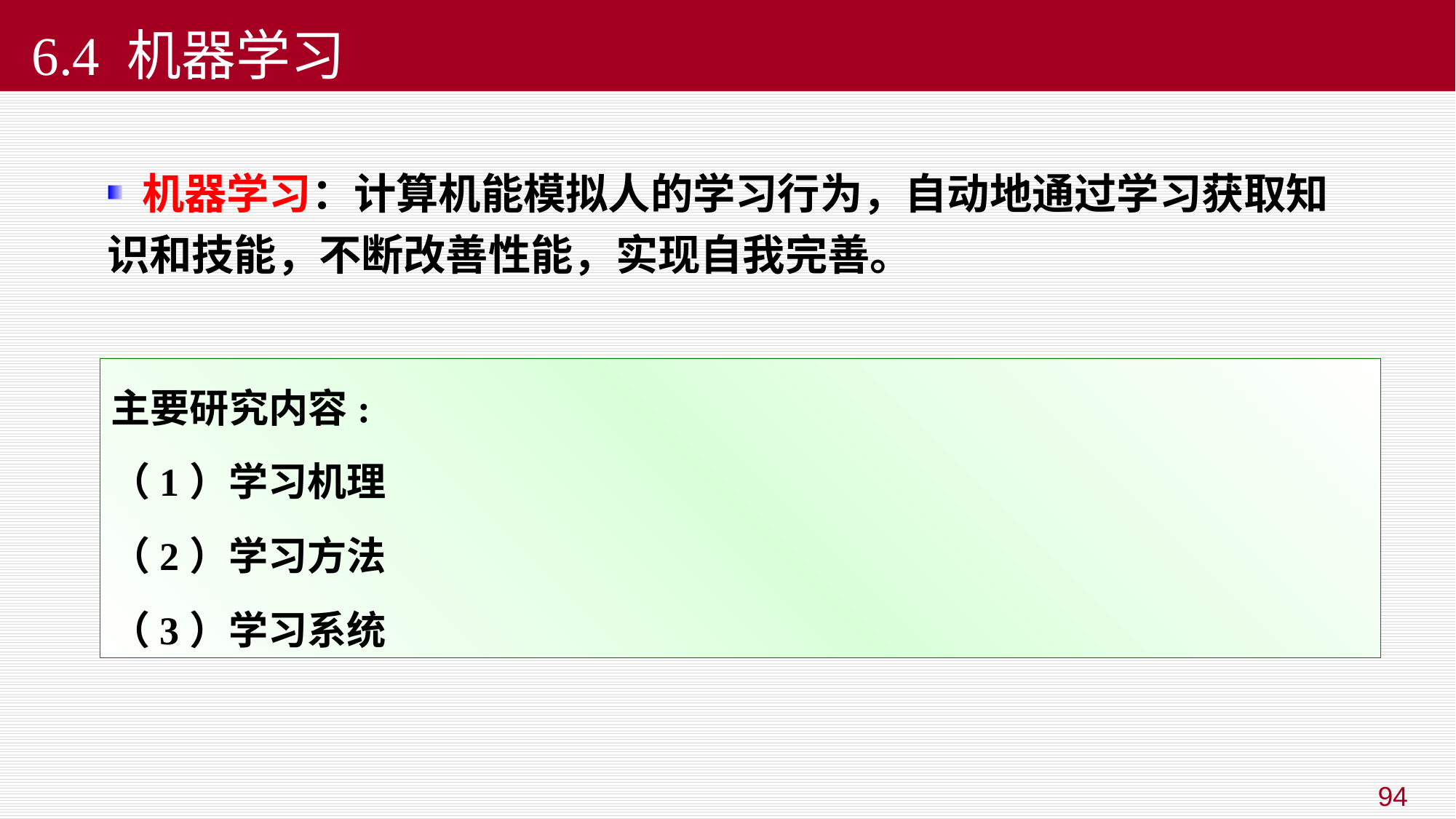

6.4 机器学习
 机器学习：计算机能模拟人的学习行为，自动地通过学习获取知识和技能，不断改善性能，实现自我完善。
主要研究内容:
（1）学习机理
（2）学习方法
（3）学习系统
94